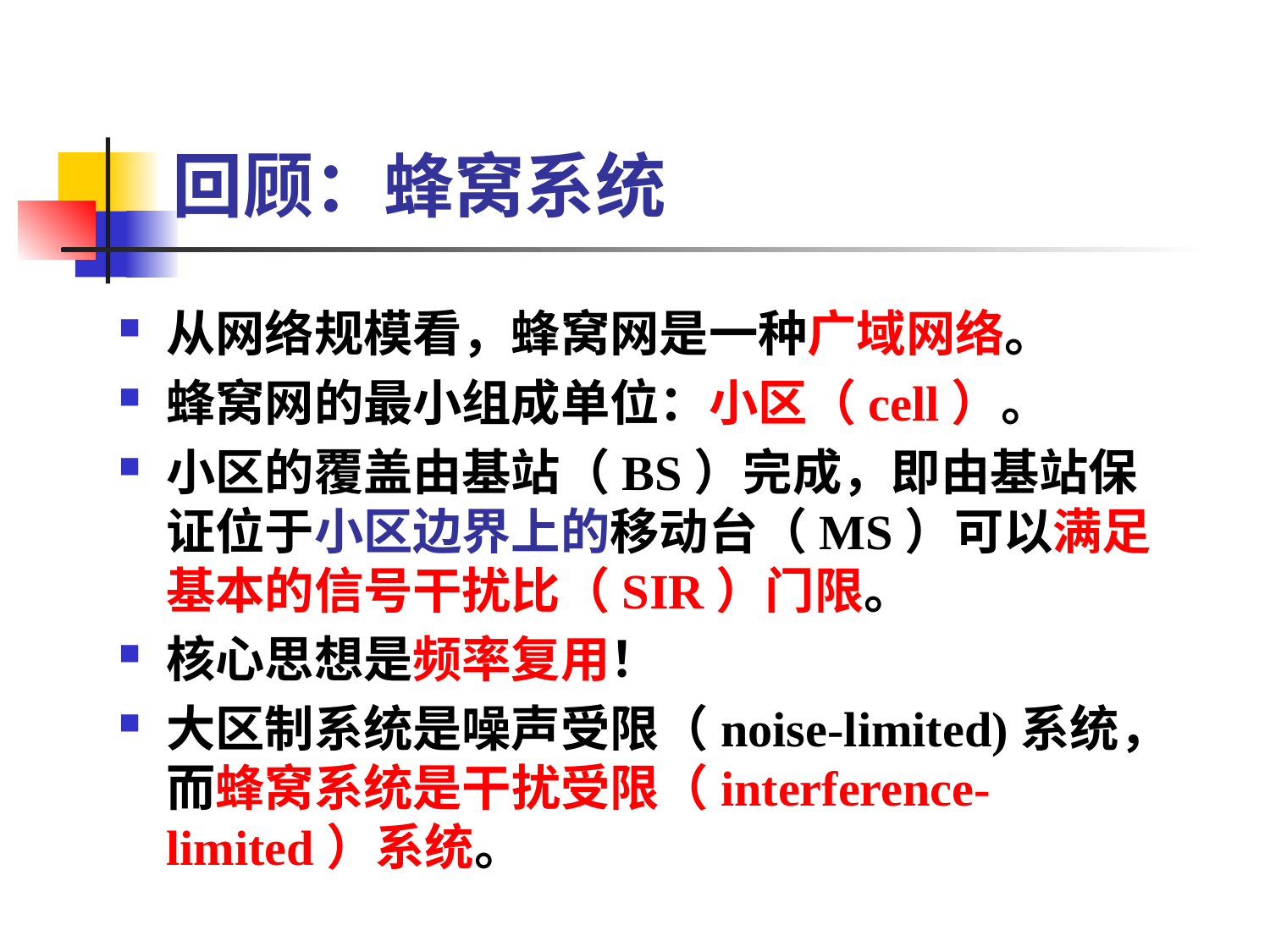

回顾：蜂窝系统
从网络规模看，蜂窝网是一种广域网络。
蜂窝网的最小组成单位：小区（cell）。
小区的覆盖由基站（BS）完成，即由基站保证位于小区边界上的移动台（MS）可以满足基本的信号干扰比（SIR）门限。
核心思想是频率复用！
大区制系统是噪声受限（noise-limited)系统，而蜂窝系统是干扰受限（interference-limited）系统。